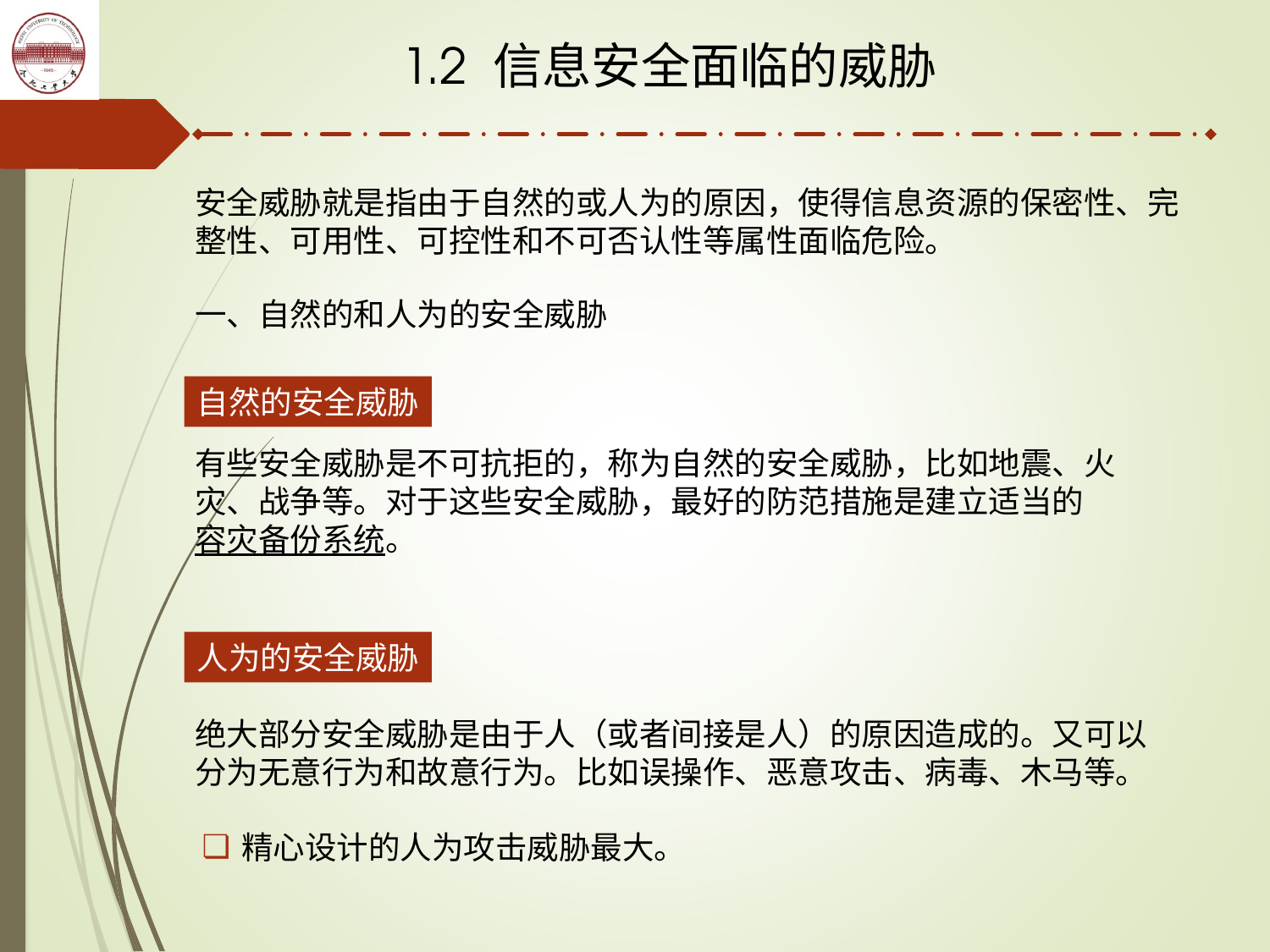

1.2 信息安全面临的威胁
安全威胁就是指由于自然的或人为的原因，使得信息资源的保密性、完整性、可用性、可控性和不可否认性等属性面临危险。
一、自然的和人为的安全威胁
自然的安全威胁
有些安全威胁是不可抗拒的，称为自然的安全威胁，比如地震、火灾、战争等。对于这些安全威胁，最好的防范措施是建立适当的容灾备份系统。
人为的安全威胁
绝大部分安全威胁是由于人（或者间接是人）的原因造成的。又可以分为无意行为和故意行为。比如误操作、恶意攻击、病毒、木马等。
精心设计的人为攻击威胁最大。